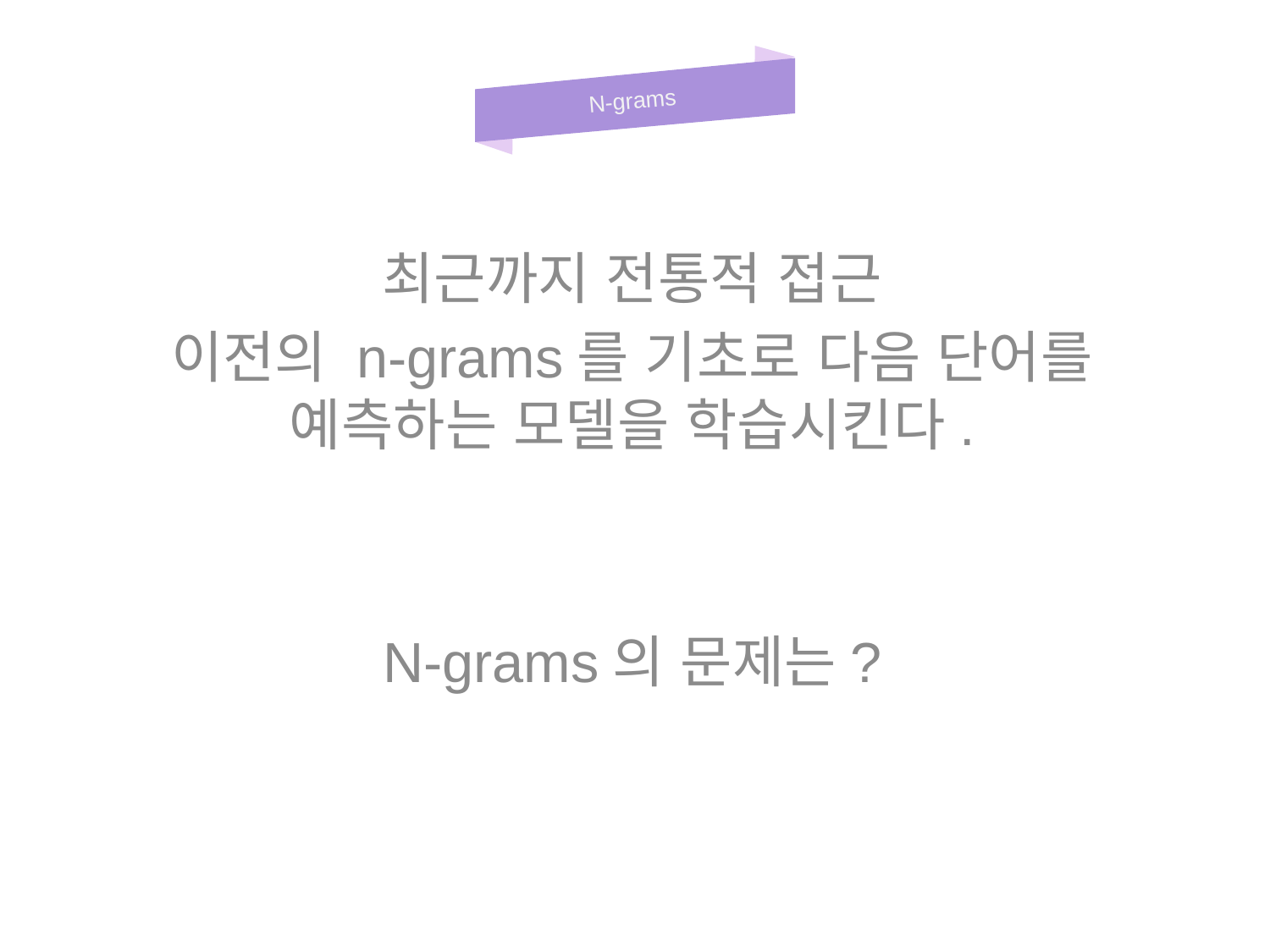

N-grams

최근까지 전통적 접근
이전의 n-grams를 기초로 다음 단어를 예측하는 모델을 학습시킨다.

N-grams의 문제는?